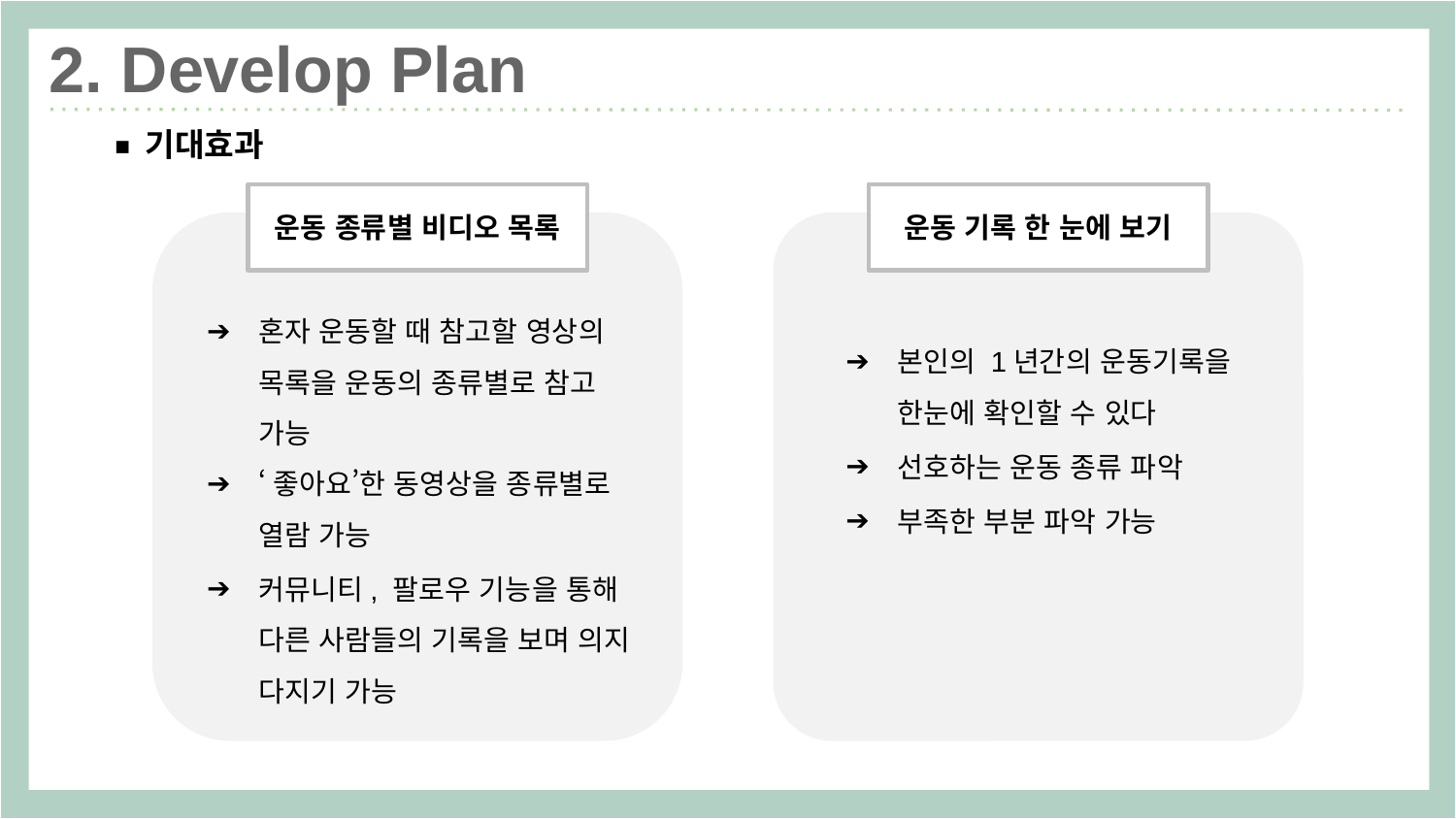

2. Develop Plan
◾ 기대효과
운동 종류별 비디오 목록
운동 기록 한 눈에 보기

혼자 운동할 때 참고할 영상의 목록을 운동의 종류별로 참고 가능
‘좋아요’한 동영상을 종류별로 열람 가능
커뮤니티, 팔로우 기능을 통해 다른 사람들의 기록을 보며 의지 다지기 가능
본인의 1년간의 운동기록을 한눈에 확인할 수 있다
선호하는 운동 종류 파악
부족한 부분 파악 가능